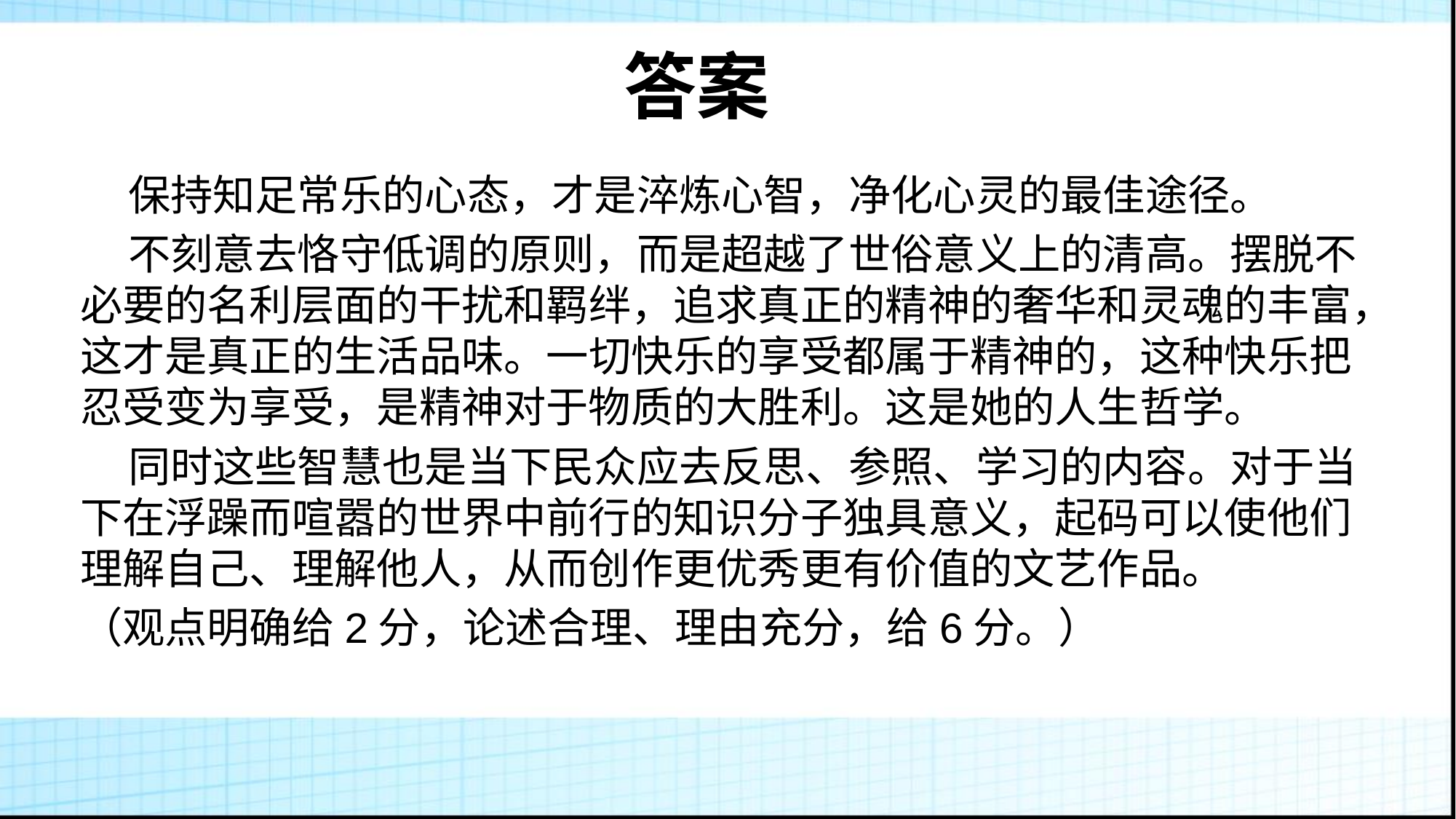

# 答案
    保持知足常乐的心态，才是淬炼心智，净化心灵的最佳途径。
    不刻意去恪守低调的原则，而是超越了世俗意义上的清高。摆脱不必要的名利层面的干扰和羁绊，追求真正的精神的奢华和灵魂的丰富，这才是真正的生活品味。一切快乐的享受都属于精神的，这种快乐把忍受变为享受，是精神对于物质的大胜利。这是她的人生哲学。
    同时这些智慧也是当下民众应去反思、参照、学习的内容。对于当下在浮躁而喧嚣的世界中前行的知识分子独具意义，起码可以使他们理解自己、理解他人，从而创作更优秀更有价值的文艺作品。
（观点明确给2分，论述合理、理由充分，给6分。）